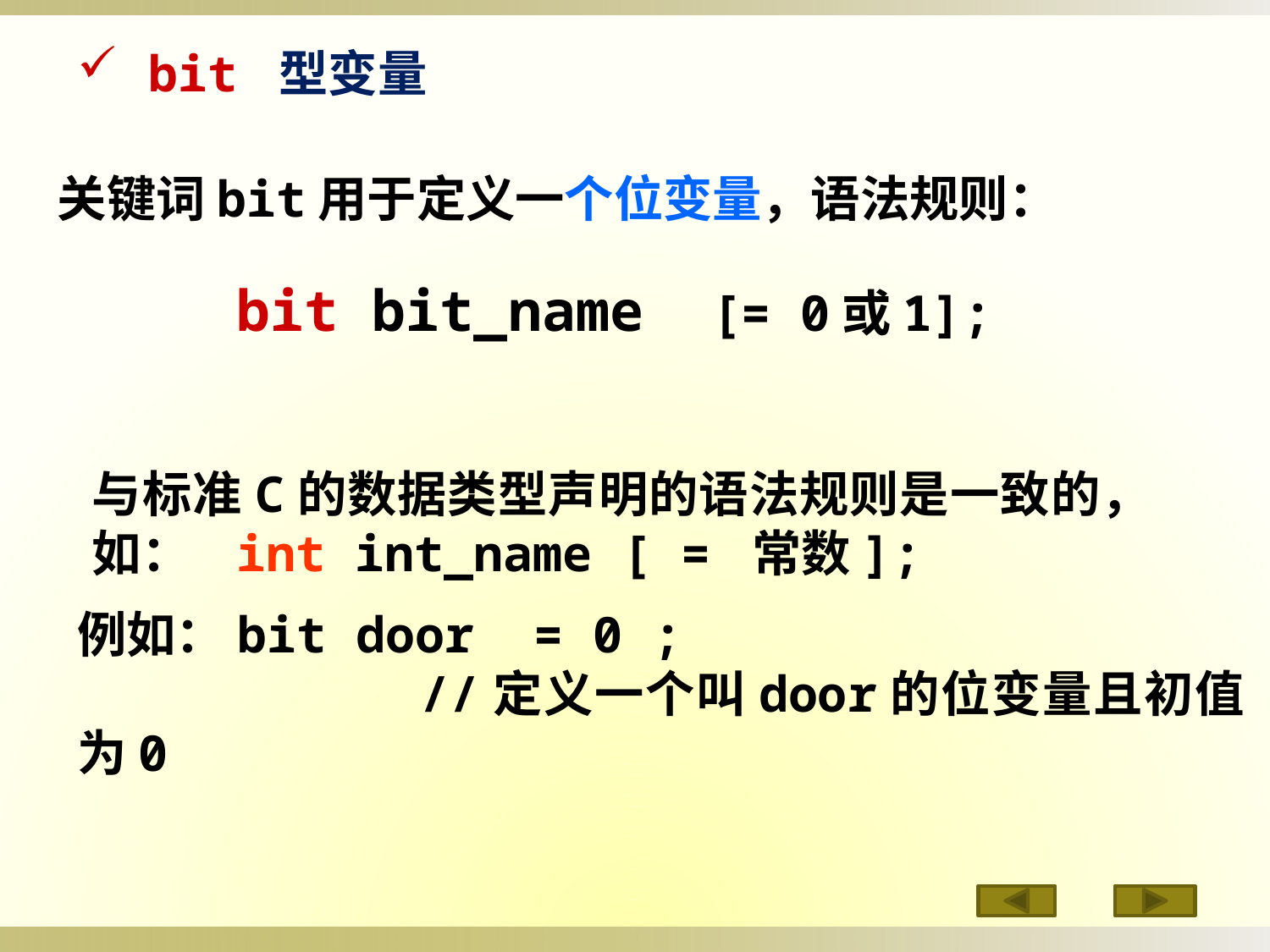

bit 型变量
关键词bit用于定义一个位变量，语法规则：
bit bit_name  [= 0或1];
与标准C的数据类型声明的语法规则是一致的，如：   int int_name [ = 常数];
例如：bit door  = 0 ;
           //定义一个叫door的位变量且初值为0